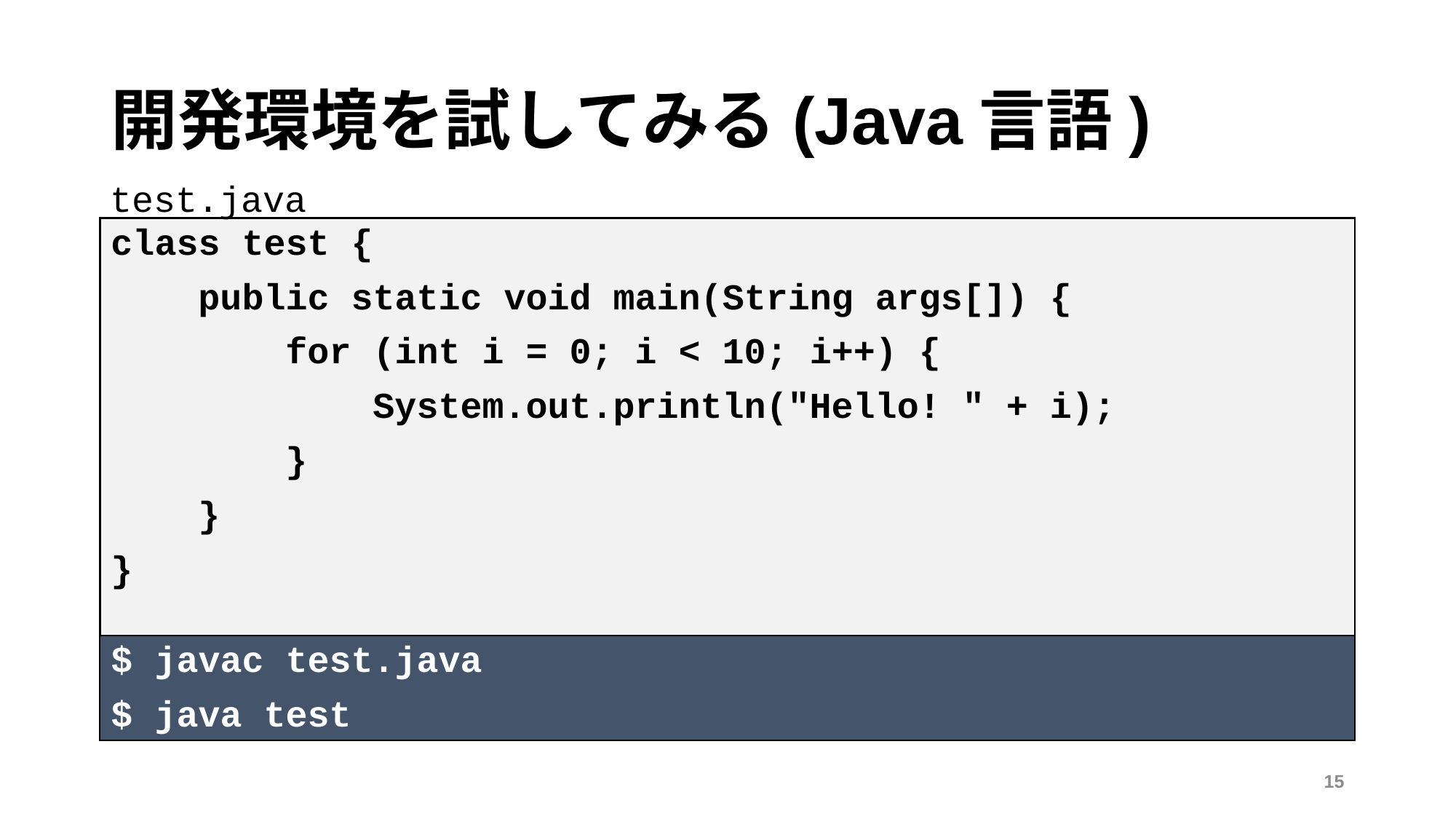

# 開発環境を試してみる(Java言語)
test.java
class test {
    public static void main(String args[]) {
        for (int i = 0; i < 10; i++) {
            System.out.println("Hello! " + i);
        }
    }
}
$ javac test.java
$ java test
15